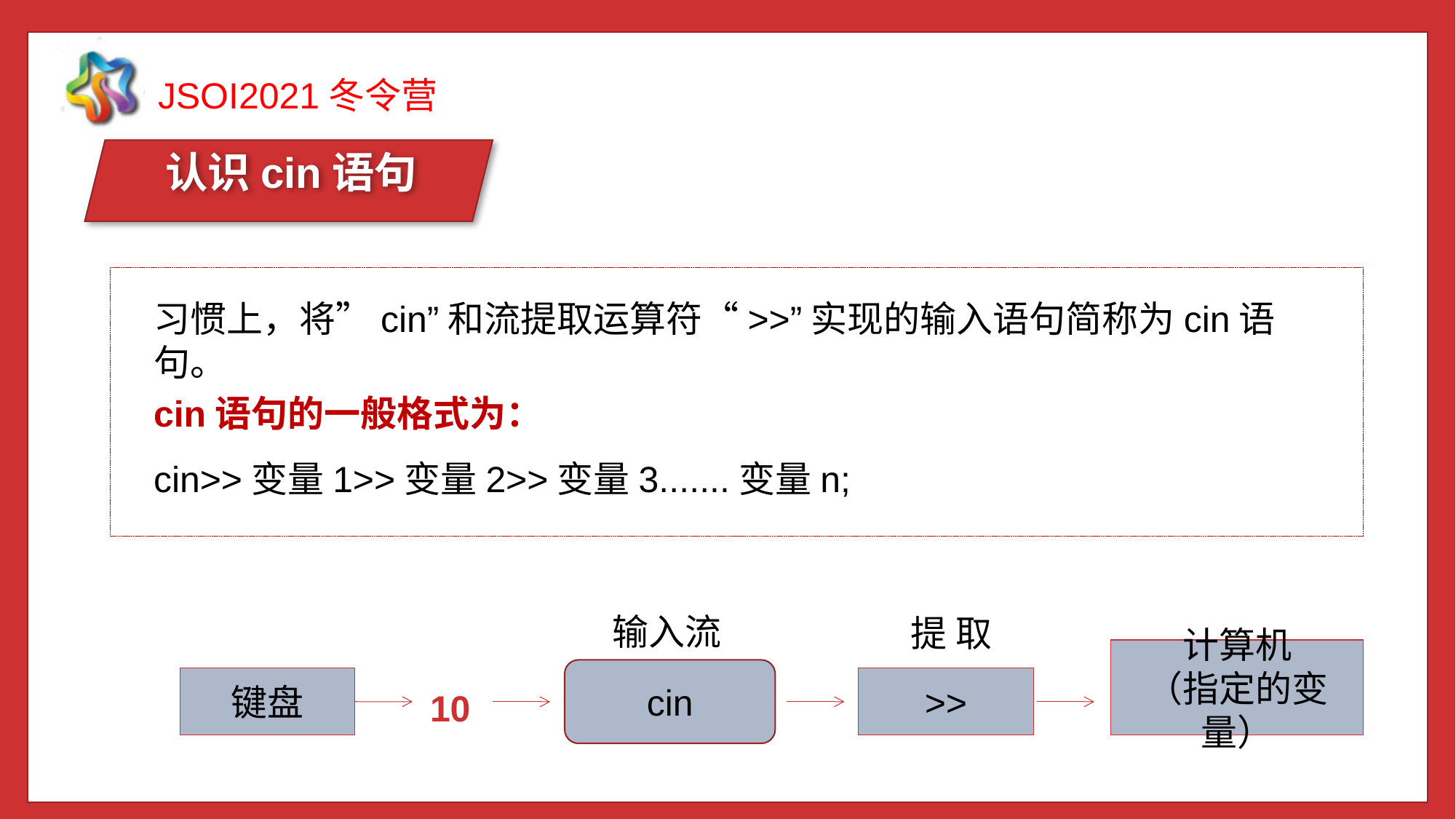

认识cin语句

习惯上，将”cin”和流提取运算符“>>”实现的输入语句简称为cin语句。
cin语句的一般格式为：
cin>>变量1>>变量2>>变量3.......变量n;
2
输入流
提 取
计算机
（指定的变量）
cin
键盘
>>
10